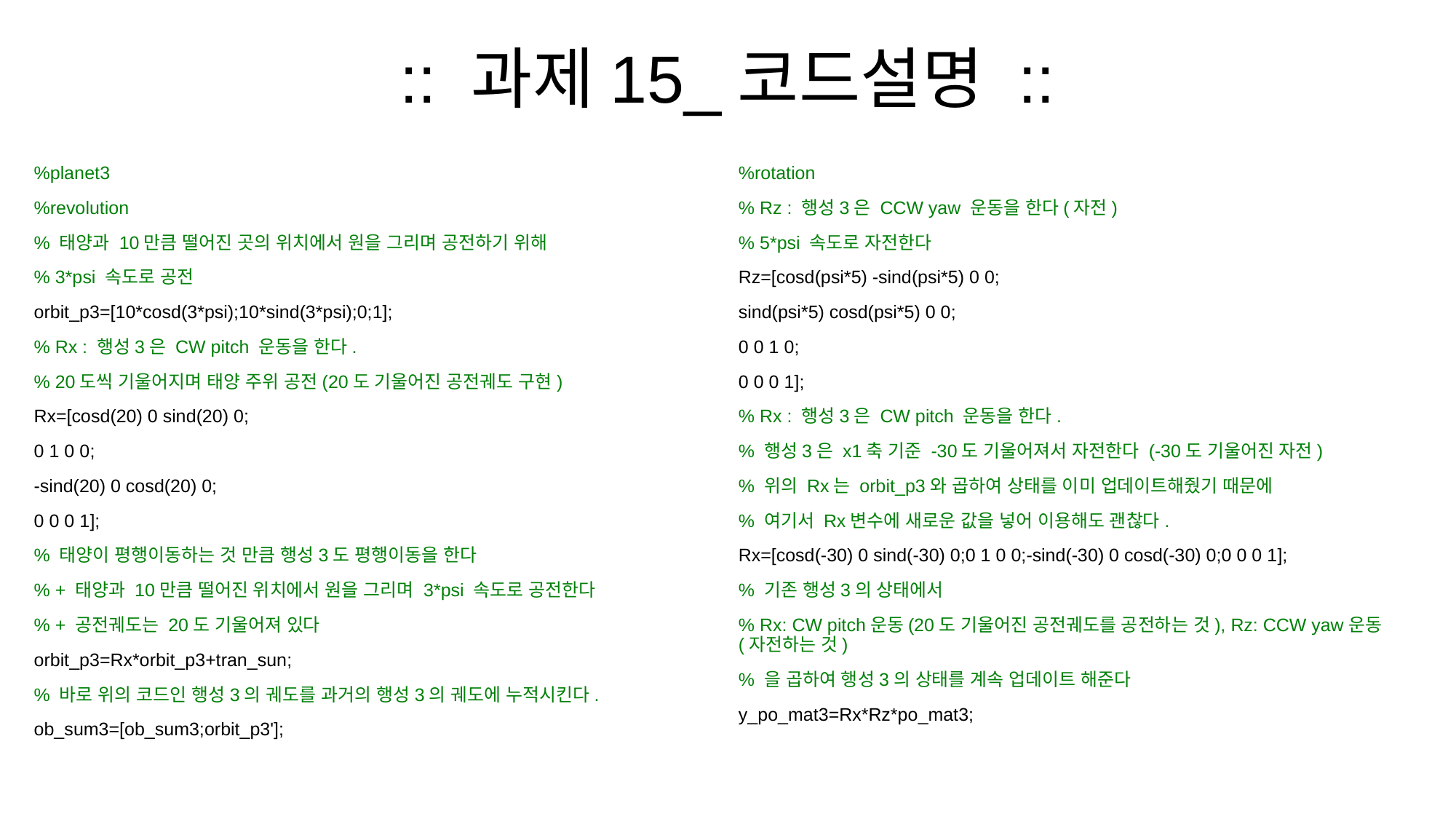

# :: 과제15_코드설명 ::
%planet3
%revolution
% 태양과 10만큼 떨어진 곳의 위치에서 원을 그리며 공전하기 위해
% 3*psi 속도로 공전
orbit_p3=[10*cosd(3*psi);10*sind(3*psi);0;1];
% Rx : 행성3은 CW pitch 운동을 한다.
% 20도씩 기울어지며 태양 주위 공전(20도 기울어진 공전궤도 구현)
Rx=[cosd(20) 0 sind(20) 0;
0 1 0 0;
-sind(20) 0 cosd(20) 0;
0 0 0 1];
% 태양이 평행이동하는 것 만큼 행성3도 평행이동을 한다
% + 태양과 10만큼 떨어진 위치에서 원을 그리며 3*psi 속도로 공전한다
% + 공전궤도는 20도 기울어져 있다
orbit_p3=Rx*orbit_p3+tran_sun;
% 바로 위의 코드인 행성3의 궤도를 과거의 행성3의 궤도에 누적시킨다.
ob_sum3=[ob_sum3;orbit_p3'];
%rotation
% Rz : 행성3은 CCW yaw 운동을 한다(자전)
% 5*psi 속도로 자전한다
Rz=[cosd(psi*5) -sind(psi*5) 0 0;
sind(psi*5) cosd(psi*5) 0 0;
0 0 1 0;
0 0 0 1];
% Rx : 행성3은 CW pitch 운동을 한다.
% 행성3은 x1축 기준 -30도 기울어져서 자전한다 (-30도 기울어진 자전)
% 위의 Rx는 orbit_p3와 곱하여 상태를 이미 업데이트해줬기 때문에
% 여기서 Rx변수에 새로운 값을 넣어 이용해도 괜찮다.
Rx=[cosd(-30) 0 sind(-30) 0;0 1 0 0;-sind(-30) 0 cosd(-30) 0;0 0 0 1];
% 기존 행성3의 상태에서
% Rx: CW pitch운동(20도 기울어진 공전궤도를 공전하는 것), Rz: CCW yaw운동(자전하는 것)
% 을 곱하여 행성3의 상태를 계속 업데이트 해준다
y_po_mat3=Rx*Rz*po_mat3;